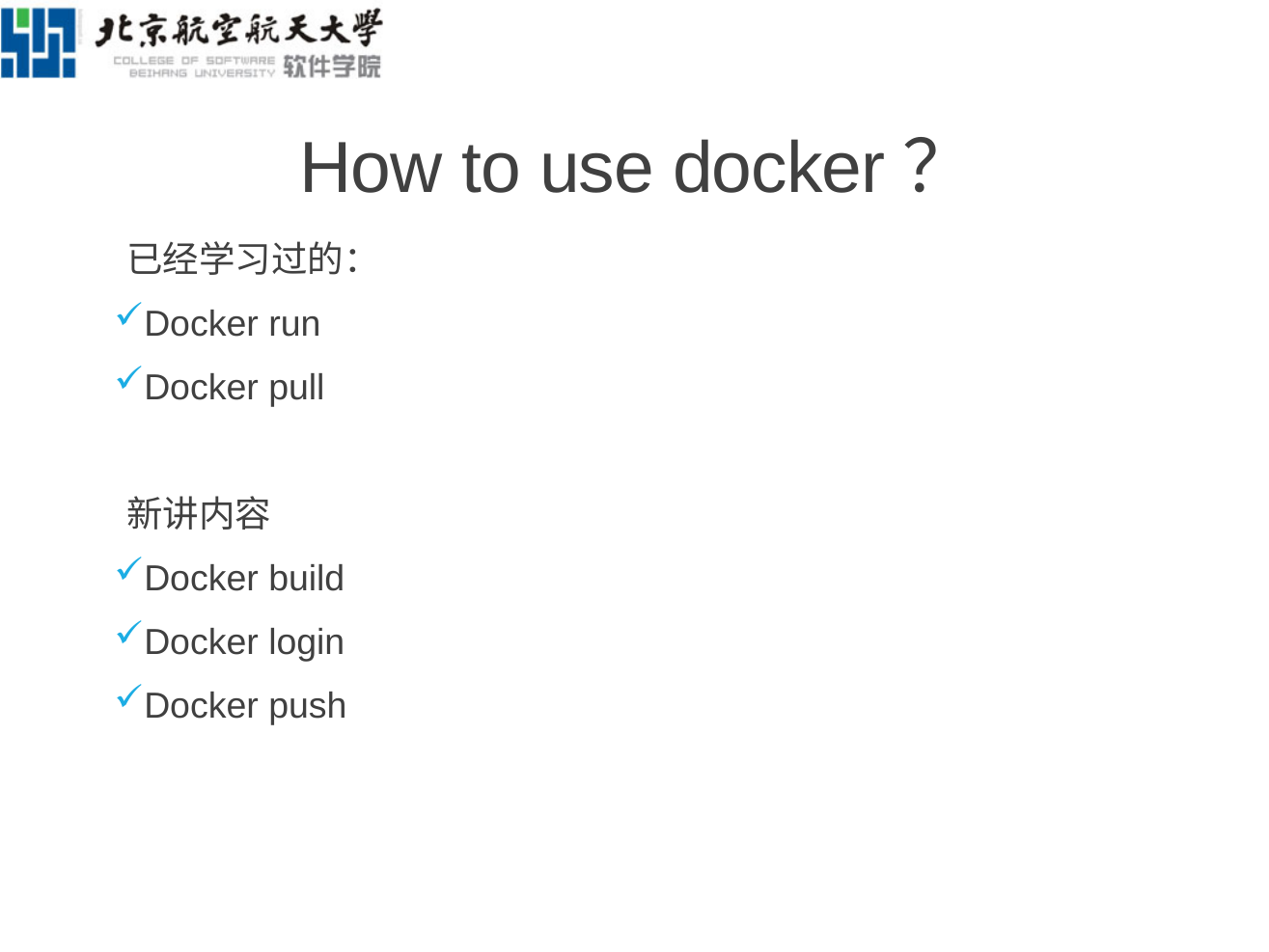

# How to use docker？
已经学习过的：
Docker run
Docker pull

新讲内容
Docker build
Docker login
Docker push